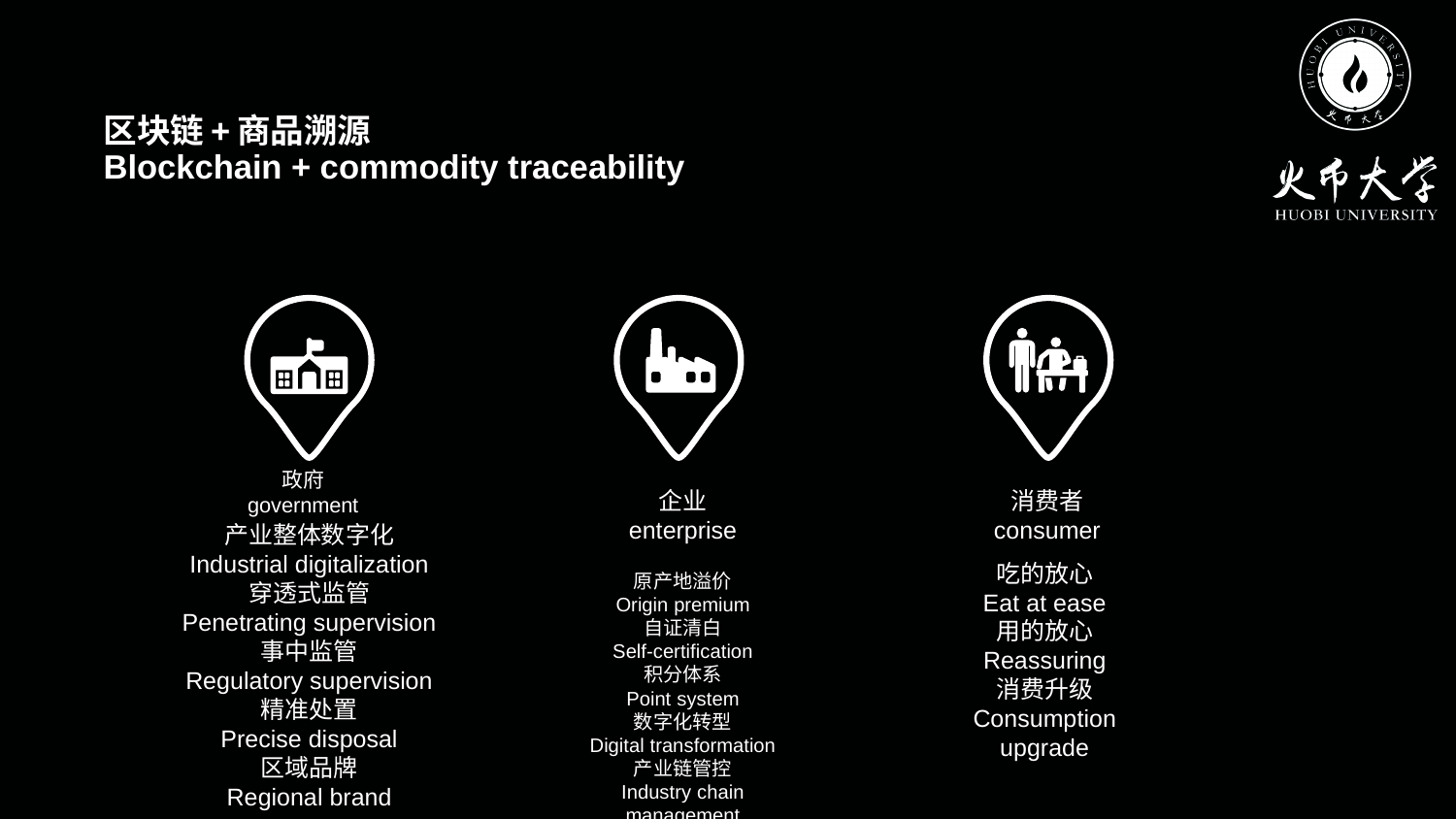

区块链+商品溯源
Blockchain + commodity traceability

政府
government
企业
enterprise
消费者
consumer
产业整体数字化
Industrial digitalization
穿透式监管
Penetrating supervision
事中监管
Regulatory supervision
精准处置
Precise disposal
区域品牌
Regional brand

吃的放心
Eat at ease
用的放心
Reassuring
消费升级
Consumption upgrade
原产地溢价
Origin premium
自证清白
Self-certification
积分体系
Point system
数字化转型
Digital transformation
产业链管控
Industry chain management